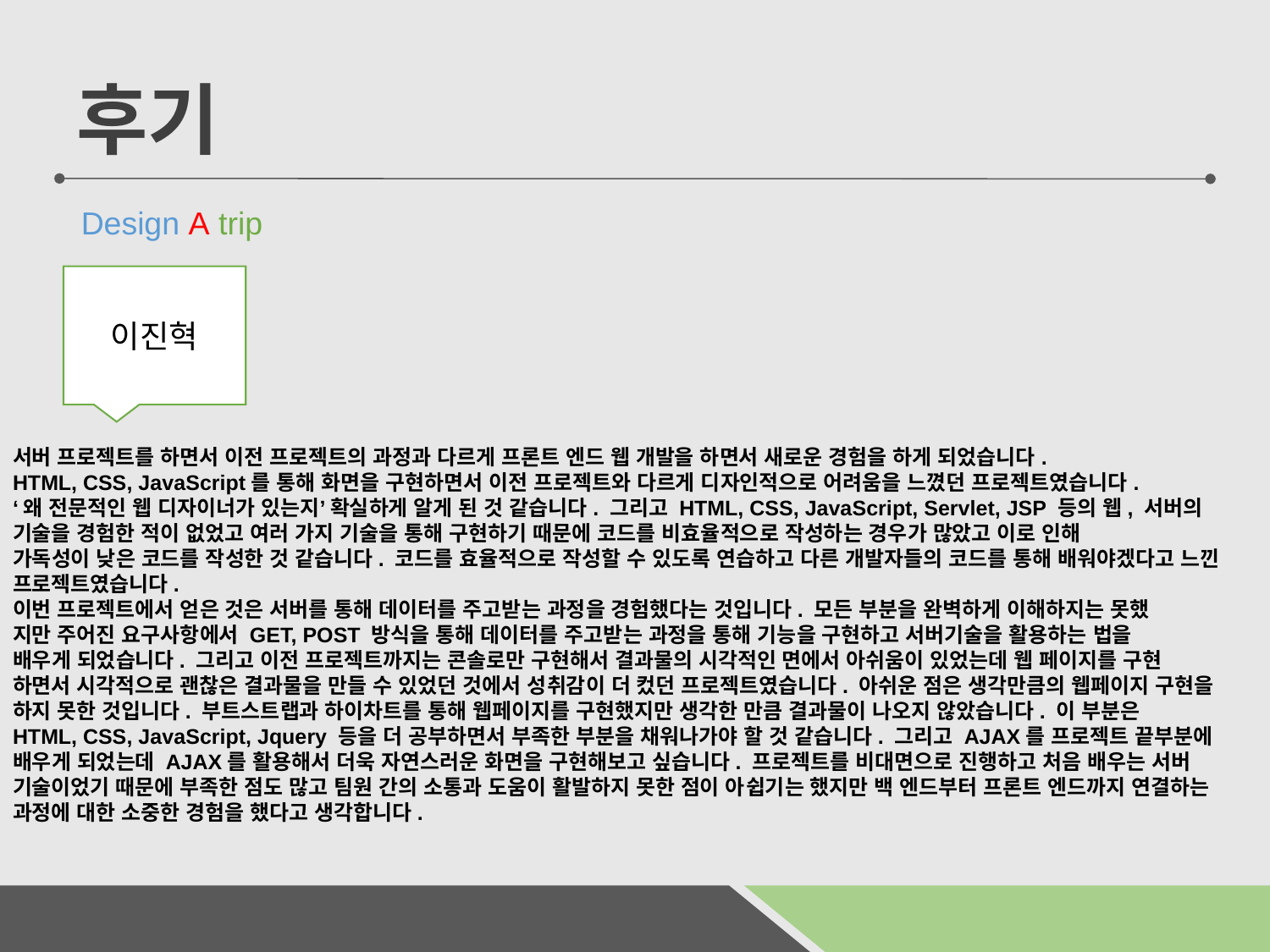

서버 프로젝트를 하면서 이전 프로젝트의 과정과 다르게 프론트 엔드 웹 개발을 하면서 새로운 경험을 하게 되었습니다.
HTML, CSS, JavaScript를 통해 화면을 구현하면서 이전 프로젝트와 다르게 디자인적으로 어려움을 느꼈던 프로젝트였습니다.
‘왜 전문적인 웹 디자이너가 있는지’ 확실하게 알게 된 것 같습니다. 그리고 HTML, CSS, JavaScript, Servlet, JSP 등의 웹, 서버의
기술을 경험한 적이 없었고 여러 가지 기술을 통해 구현하기 때문에 코드를 비효율적으로 작성하는 경우가 많았고 이로 인해
가독성이 낮은 코드를 작성한 것 같습니다. 코드를 효율적으로 작성할 수 있도록 연습하고 다른 개발자들의 코드를 통해 배워야겠다고 느낀 프로젝트였습니다.
이번 프로젝트에서 얻은 것은 서버를 통해 데이터를 주고받는 과정을 경험했다는 것입니다. 모든 부분을 완벽하게 이해하지는 못했
지만 주어진 요구사항에서 GET, POST 방식을 통해 데이터를 주고받는 과정을 통해 기능을 구현하고 서버기술을 활용하는 법을
배우게 되었습니다. 그리고 이전 프로젝트까지는 콘솔로만 구현해서 결과물의 시각적인 면에서 아쉬움이 있었는데 웹 페이지를 구현
하면서 시각적으로 괜찮은 결과물을 만들 수 있었던 것에서 성취감이 더 컸던 프로젝트였습니다. 아쉬운 점은 생각만큼의 웹페이지 구현을 하지 못한 것입니다. 부트스트랩과 하이차트를 통해 웹페이지를 구현했지만 생각한 만큼 결과물이 나오지 않았습니다. 이 부분은
HTML, CSS, JavaScript, Jquery 등을 더 공부하면서 부족한 부분을 채워나가야 할 것 같습니다. 그리고 AJAX를 프로젝트 끝부분에
배우게 되었는데 AJAX를 활용해서 더욱 자연스러운 화면을 구현해보고 싶습니다. 프로젝트를 비대면으로 진행하고 처음 배우는 서버 기술이었기 때문에 부족한 점도 많고 팀원 간의 소통과 도움이 활발하지 못한 점이 아쉽기는 했지만 백 엔드부터 프론트 엔드까지 연결하는 과정에 대한 소중한 경험을 했다고 생각합니다.

후기
 Design A trip
이진혁